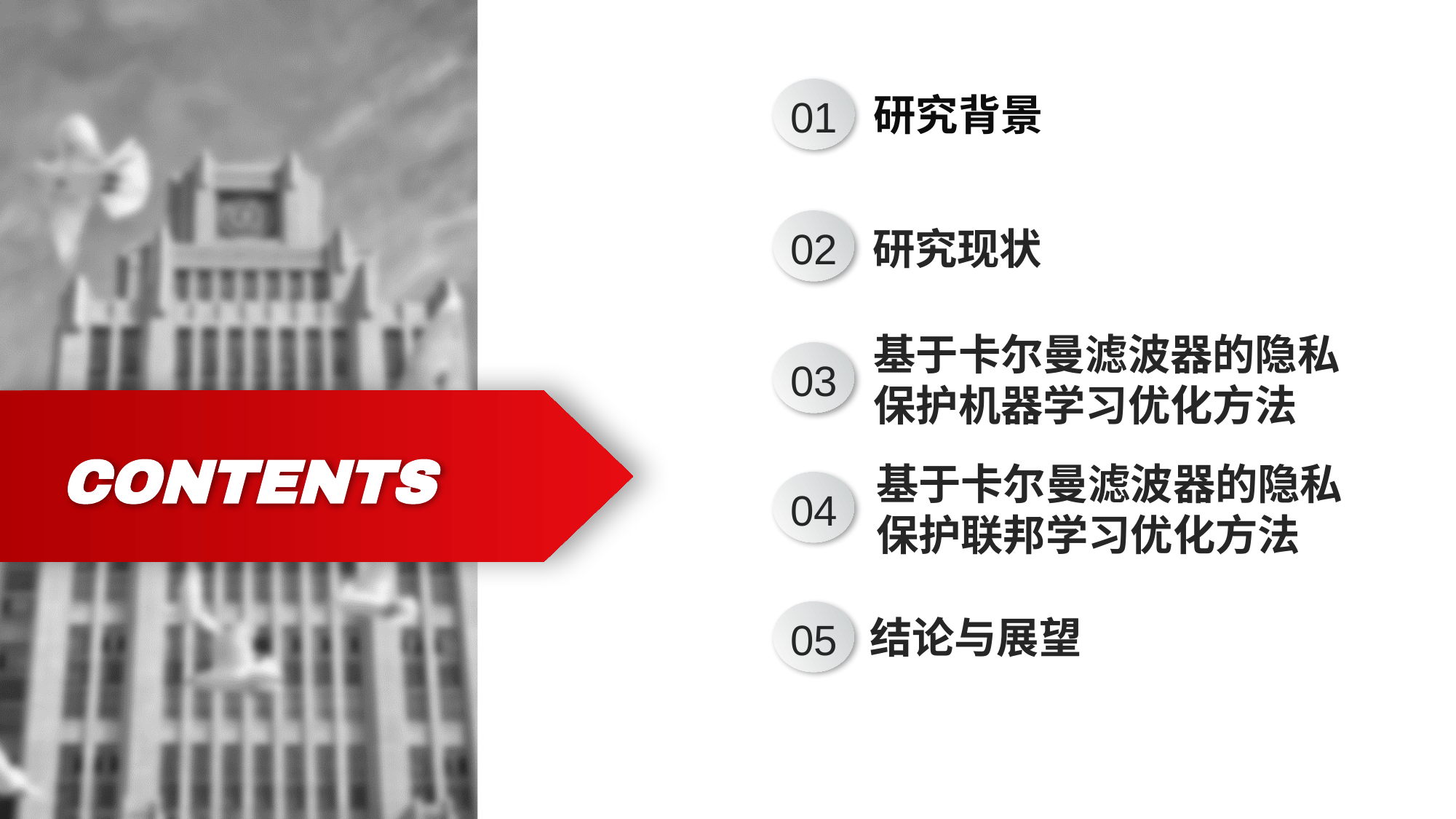

01
研究背景

02
研究现状
基于卡尔曼滤波器的隐私保护机器学习优化方法

03
CONTENTS
基于卡尔曼滤波器的隐私
保护联邦学习优化方法

04

05
结论与展望